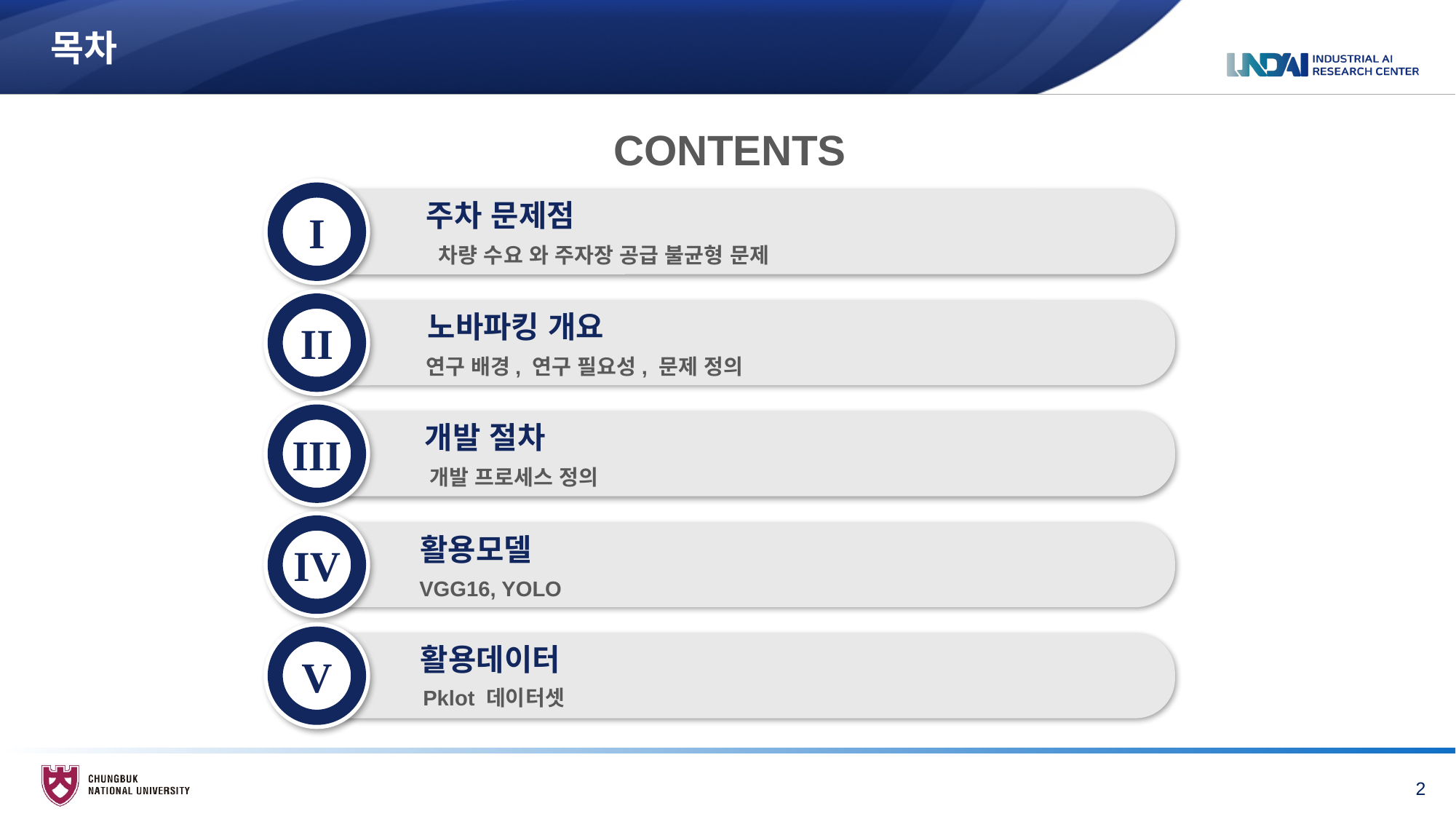

# 목차
CONTENTS
I

주차 문제점
차량 수요 와 주자장 공급 불균형 문제
II

노바파킹 개요
연구 배경, 연구 필요성, 문제 정의
III

개발 절차
개발 프로세스 정의
IV

활용모델
VGG16, YOLO
V

활용데이터
Pklot 데이터셋